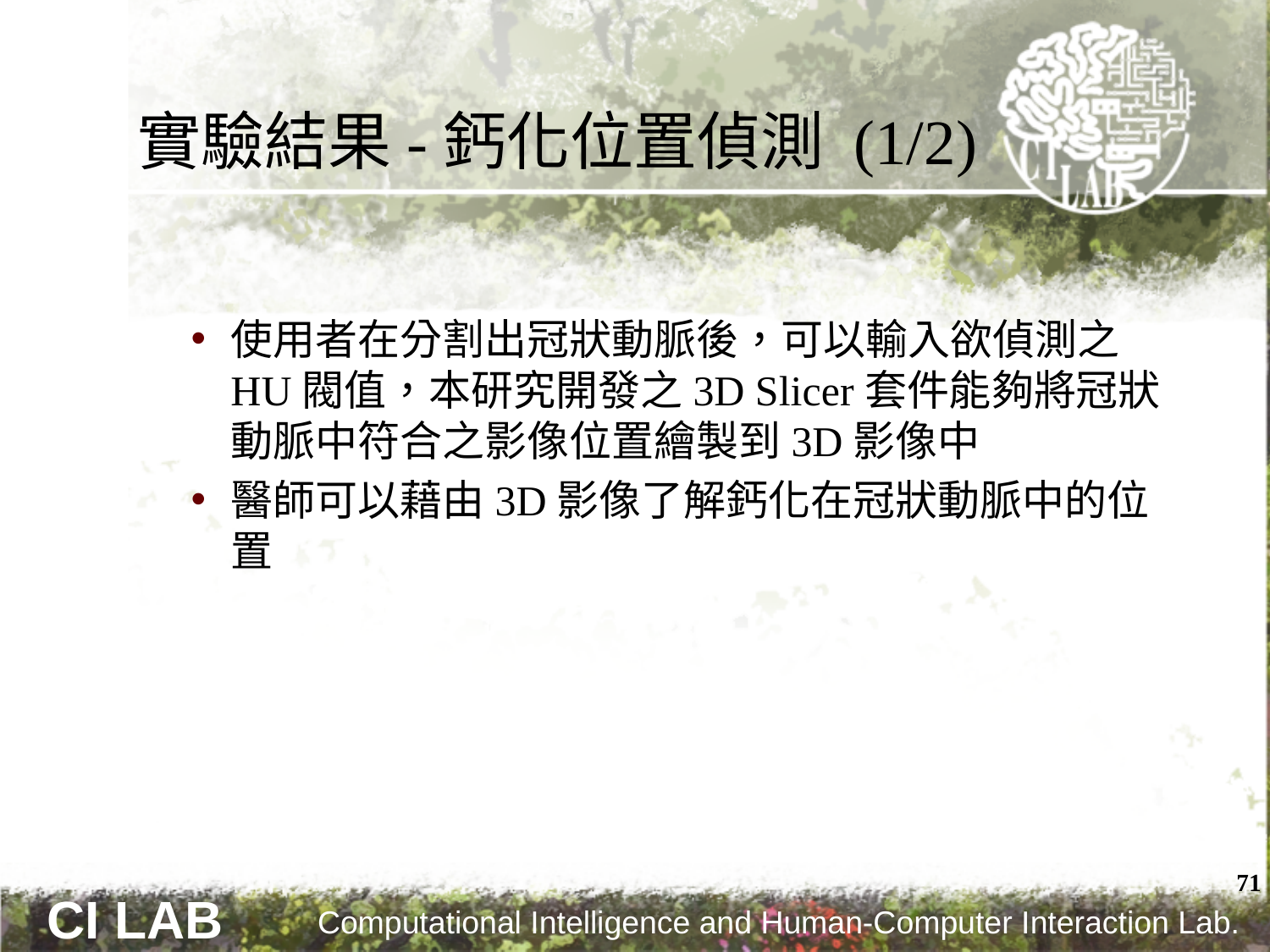

# 實驗結果-鈣化位置偵測 (1/2)
使用者在分割出冠狀動脈後，可以輸入欲偵測之HU閥值，本研究開發之3D Slicer套件能夠將冠狀動脈中符合之影像位置繪製到3D影像中
醫師可以藉由3D影像了解鈣化在冠狀動脈中的位置

71